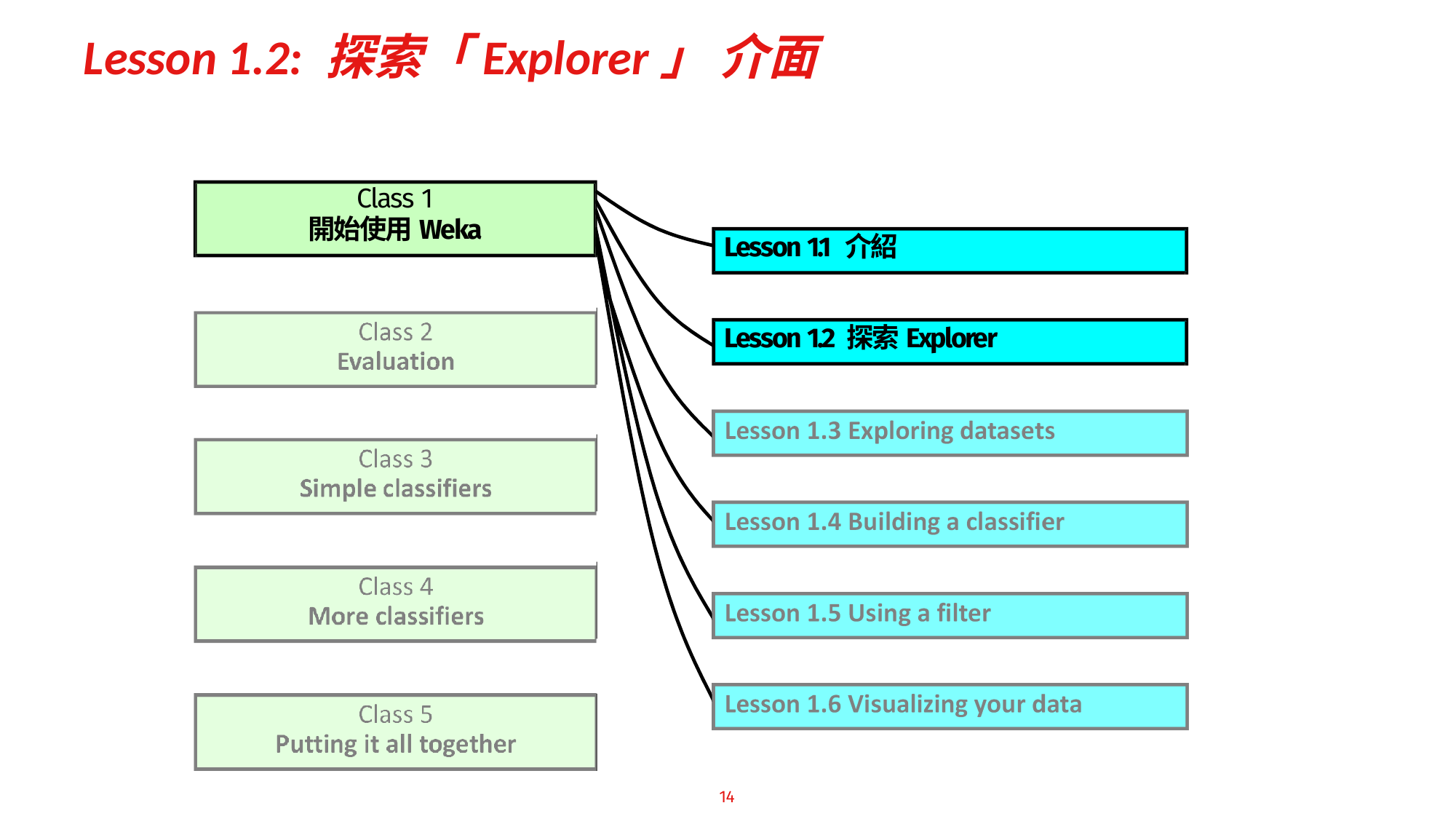

# Lesson 1.2: 探索「Explorer」 介面

Class 1
開始使用Weka

Lesson 1.1 介紹

Class 2
Evaluation

Class 3
Simple classifiers

Class 4
More classifiers

Class 5
Putting it all together

Lesson 1.2 探索Explorer

Lesson 1.3 Exploring datasets
Lesson 1.4 Building a classifier  Lesson 1.5 Using a filter

Lesson 1.6 Visualizing your data
14